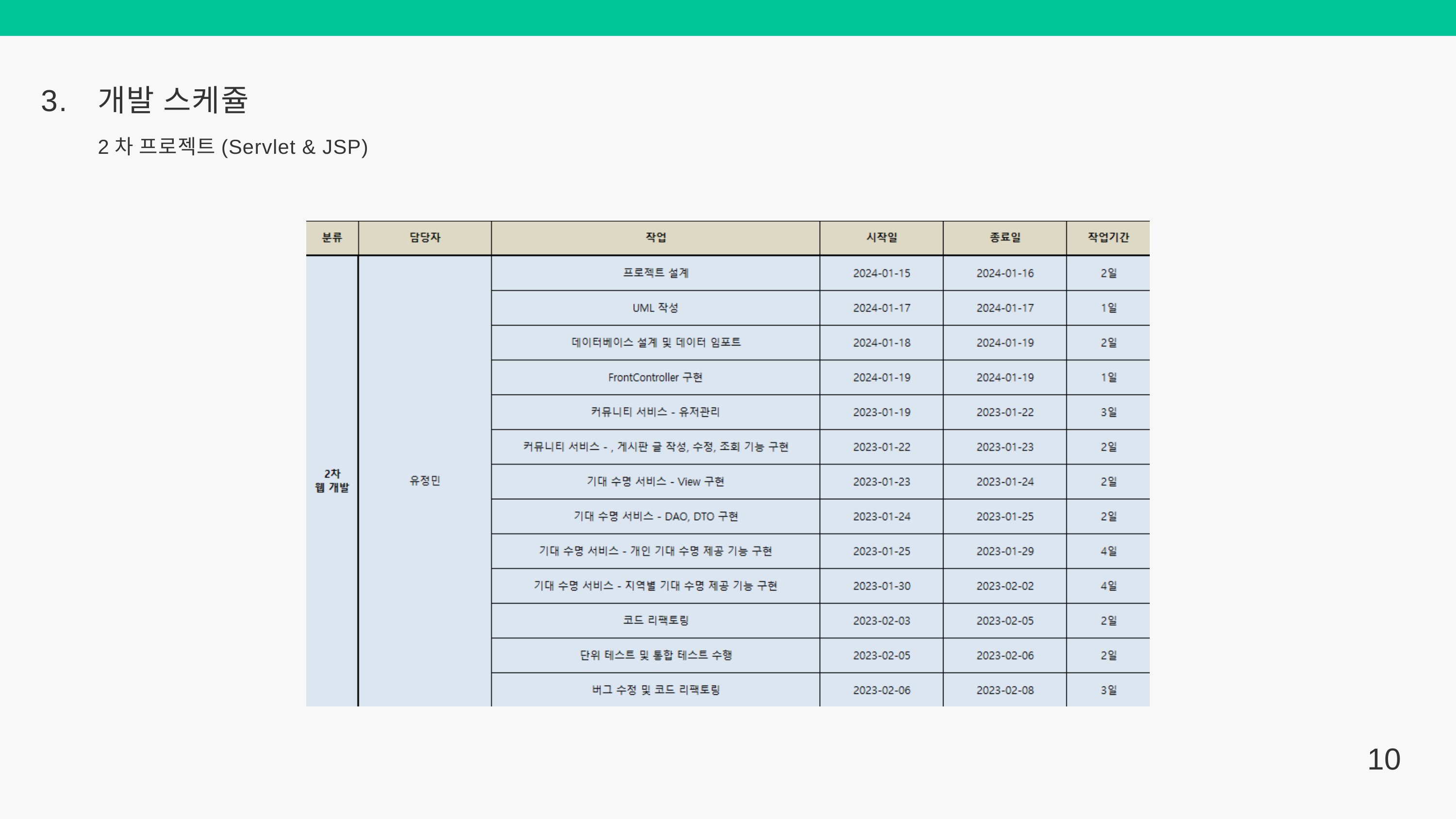

3.
개발 스케쥴
2차 프로젝트(Servlet & JSP)

10